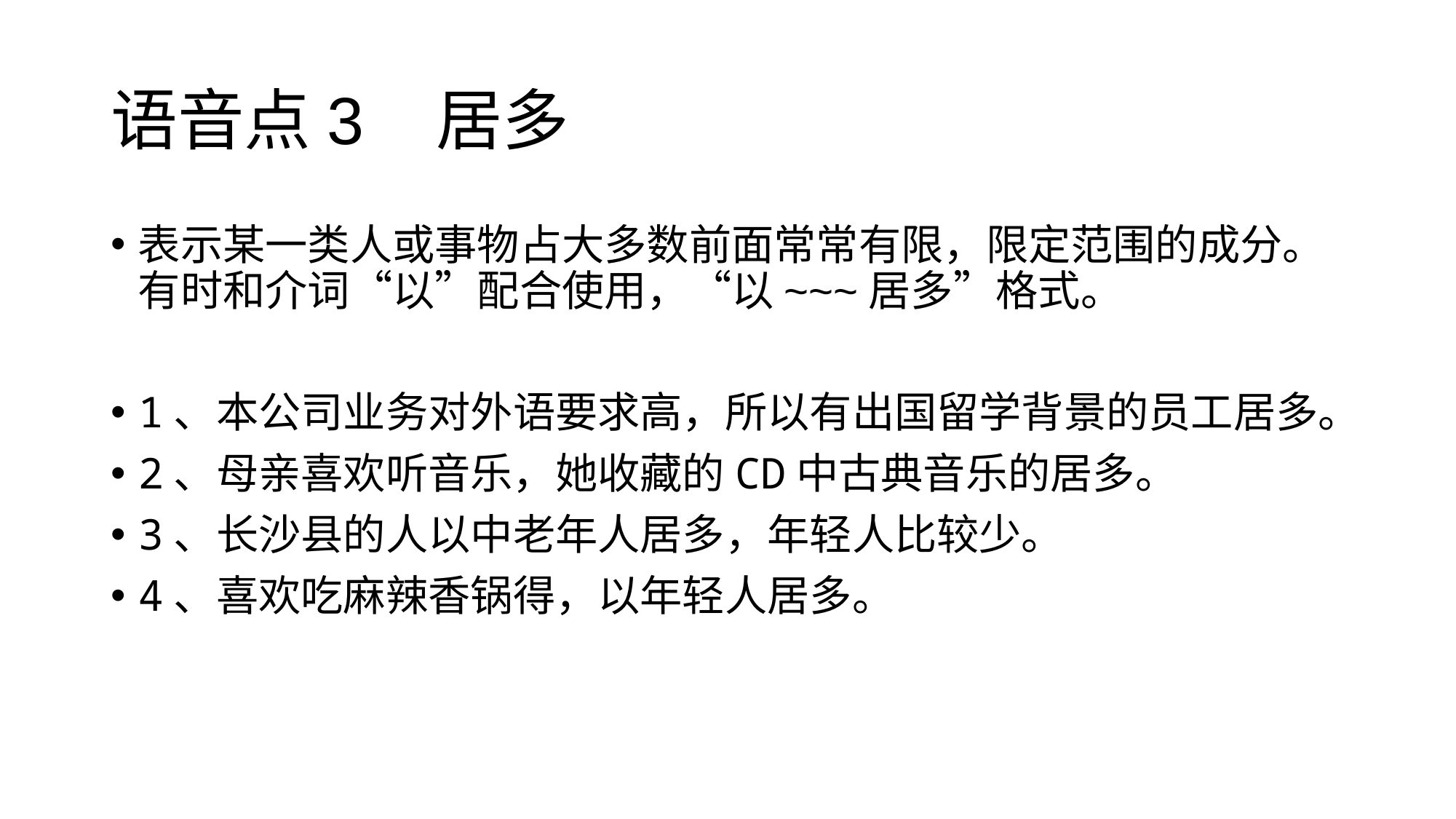

# 语音点3   居多
表示某一类人或事物占大多数前面常常有限，限定范围的成分。有时和介词“以”配合使用，“以~~~居多”格式。

1、本公司业务对外语要求高，所以有出国留学背景的员工居多。
2、母亲喜欢听音乐，她收藏的CD中古典音乐的居多。
3、长沙县的人以中老年人居多，年轻人比较少。
4、喜欢吃麻辣香锅得，以年轻人居多。